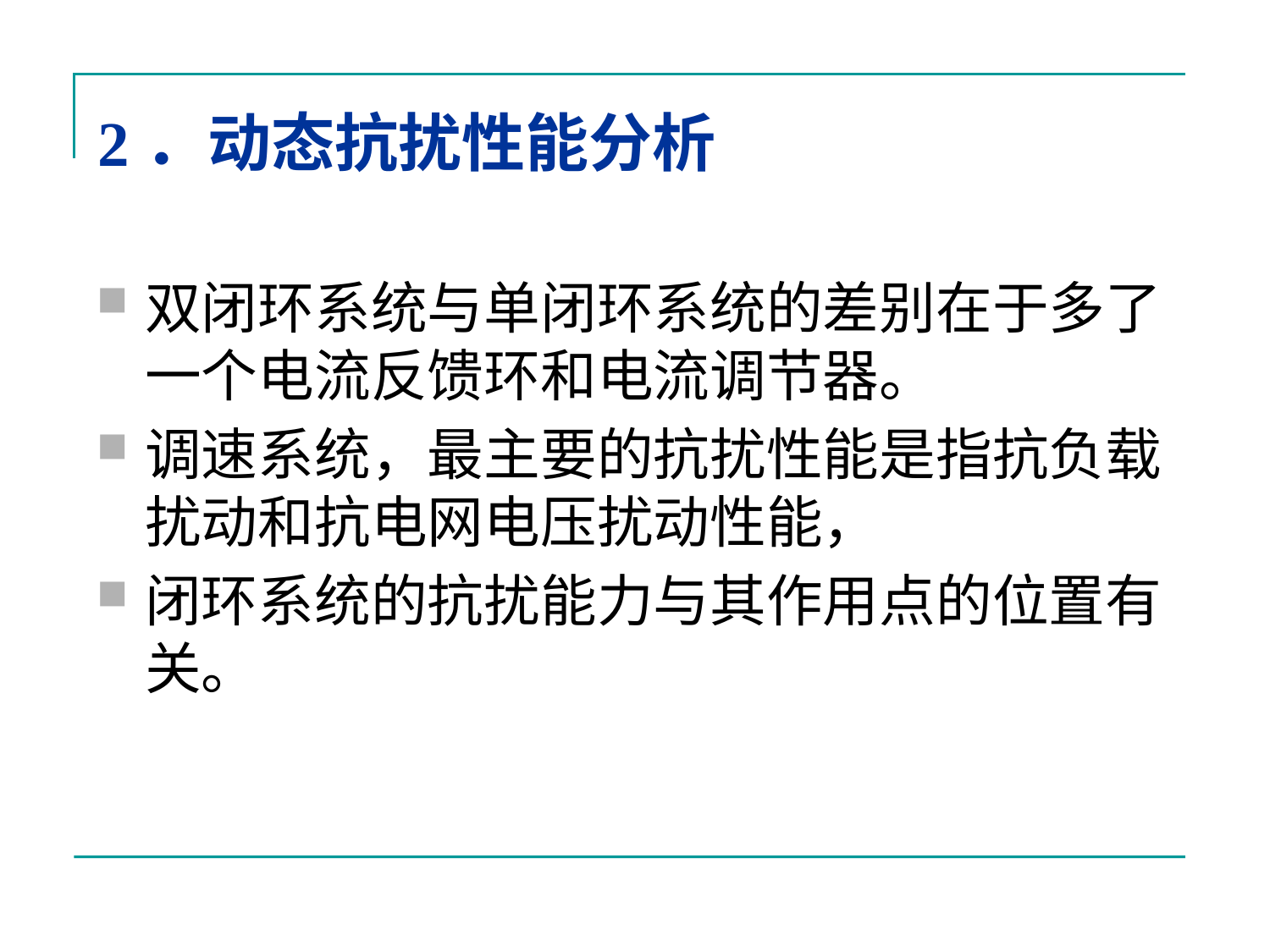

# 2．动态抗扰性能分析
双闭环系统与单闭环系统的差别在于多了一个电流反馈环和电流调节器。
调速系统，最主要的抗扰性能是指抗负载扰动和抗电网电压扰动性能，
闭环系统的抗扰能力与其作用点的位置有关。